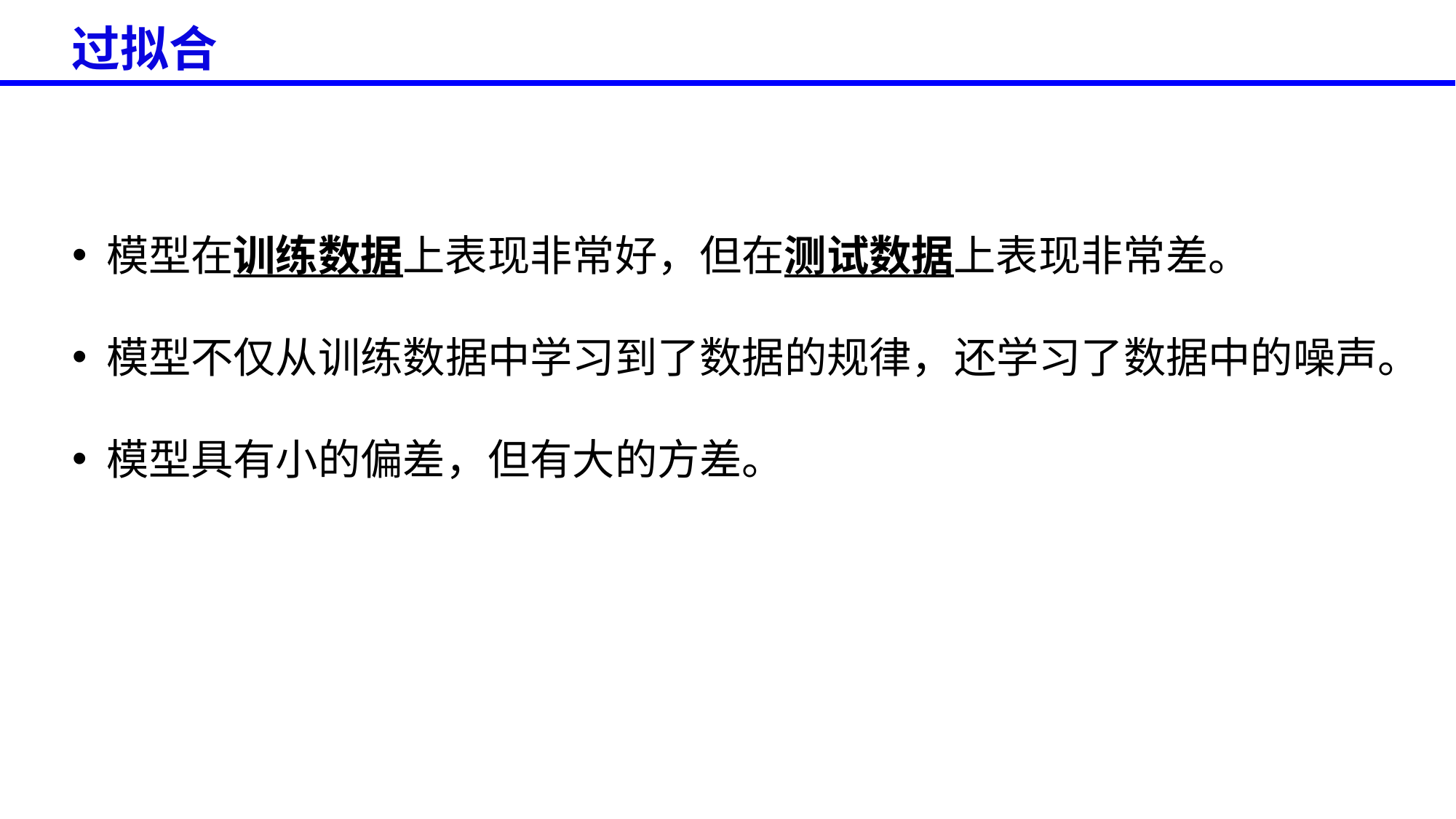

过拟合
模型在训练数据上表现非常好，但在测试数据上表现非常差。

模型不仅从训练数据中学习到了数据的规律，还学习了数据中的噪声。

模型具有小的偏差，但有大的方差。